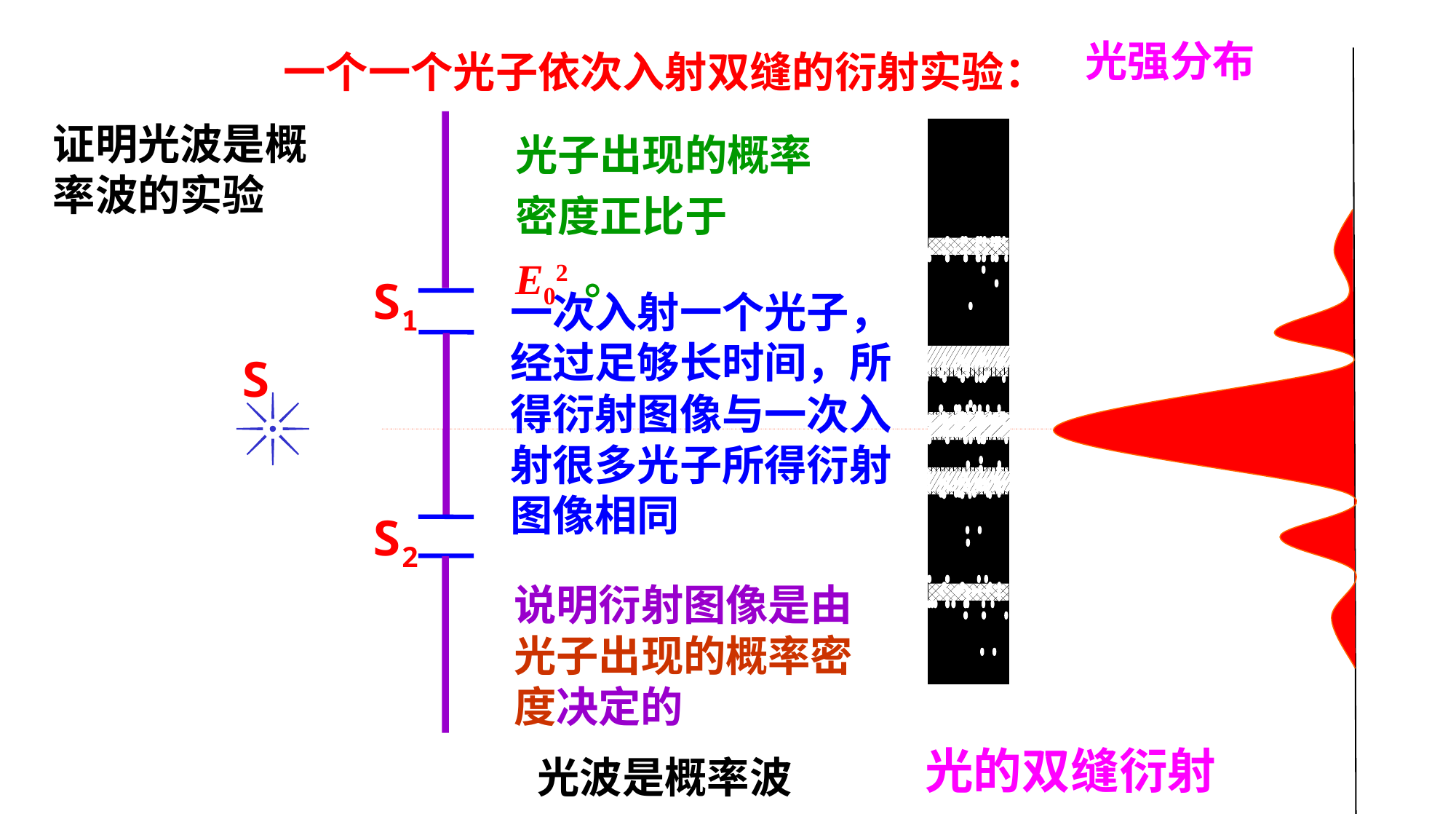

光强分布
一个一个光子依次入射双缝的衍射实验：

证明光波是概率波的实验
光子出现的概率密度正比于E02 。

S1
一次入射一个光子，经过足够长时间，所得衍射图像与一次入射很多光子所得衍射图像相同

S

S2

说明衍射图像是由光子出现的概率密度决定的
光的双缝衍射
光波是概率波